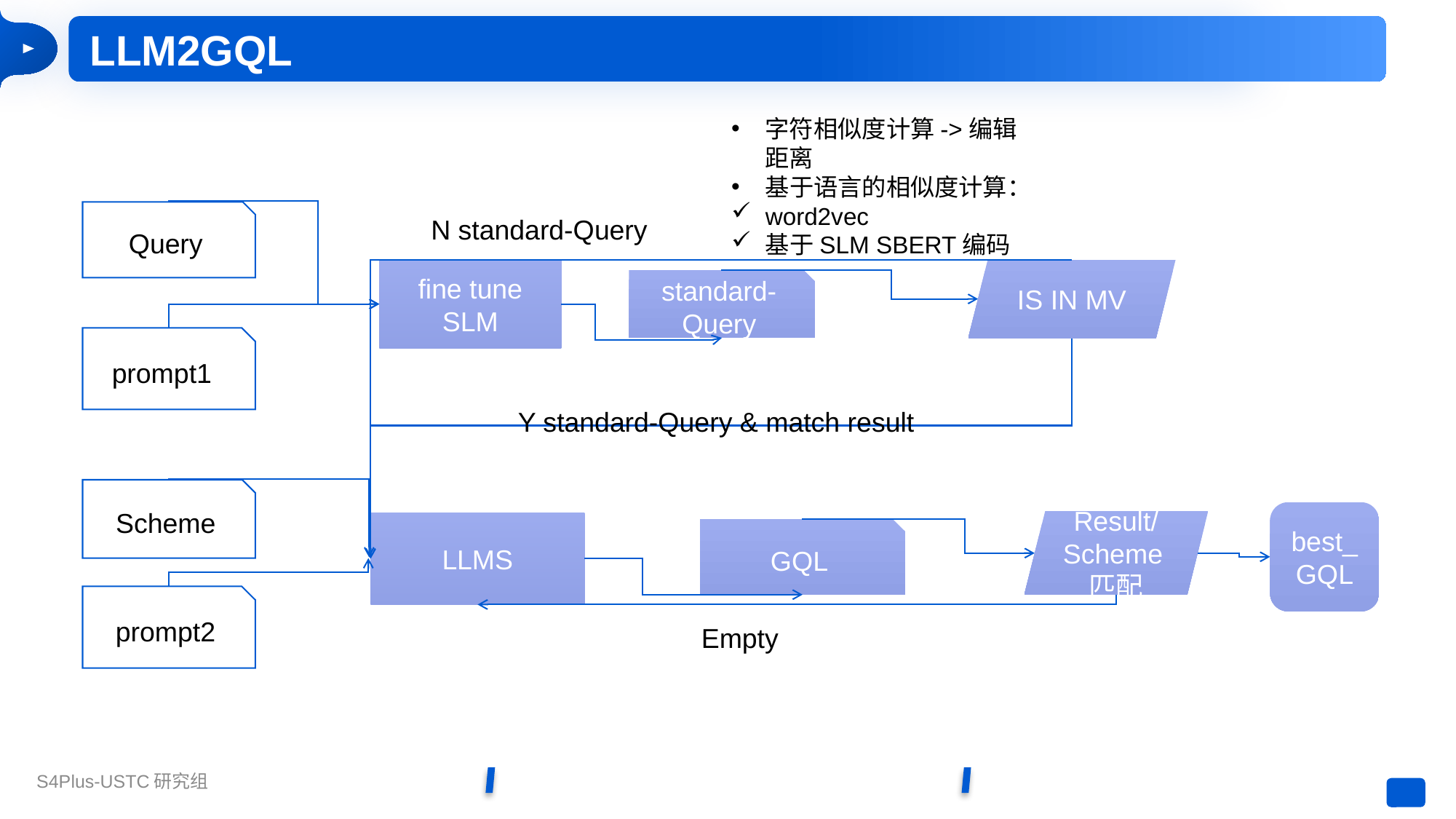

LLM2GQL
字符相似度计算->编辑距离
基于语言的相似度计算：
word2vec
基于SLM SBERT编码

Query
N standard-Query
fine tune SLM
IS IN MV
standard-Query
prompt1
Y standard-Query & match result
Scheme
best_GQL
Result/Scheme匹配
LLMS
GQL
prompt2
Empty

32